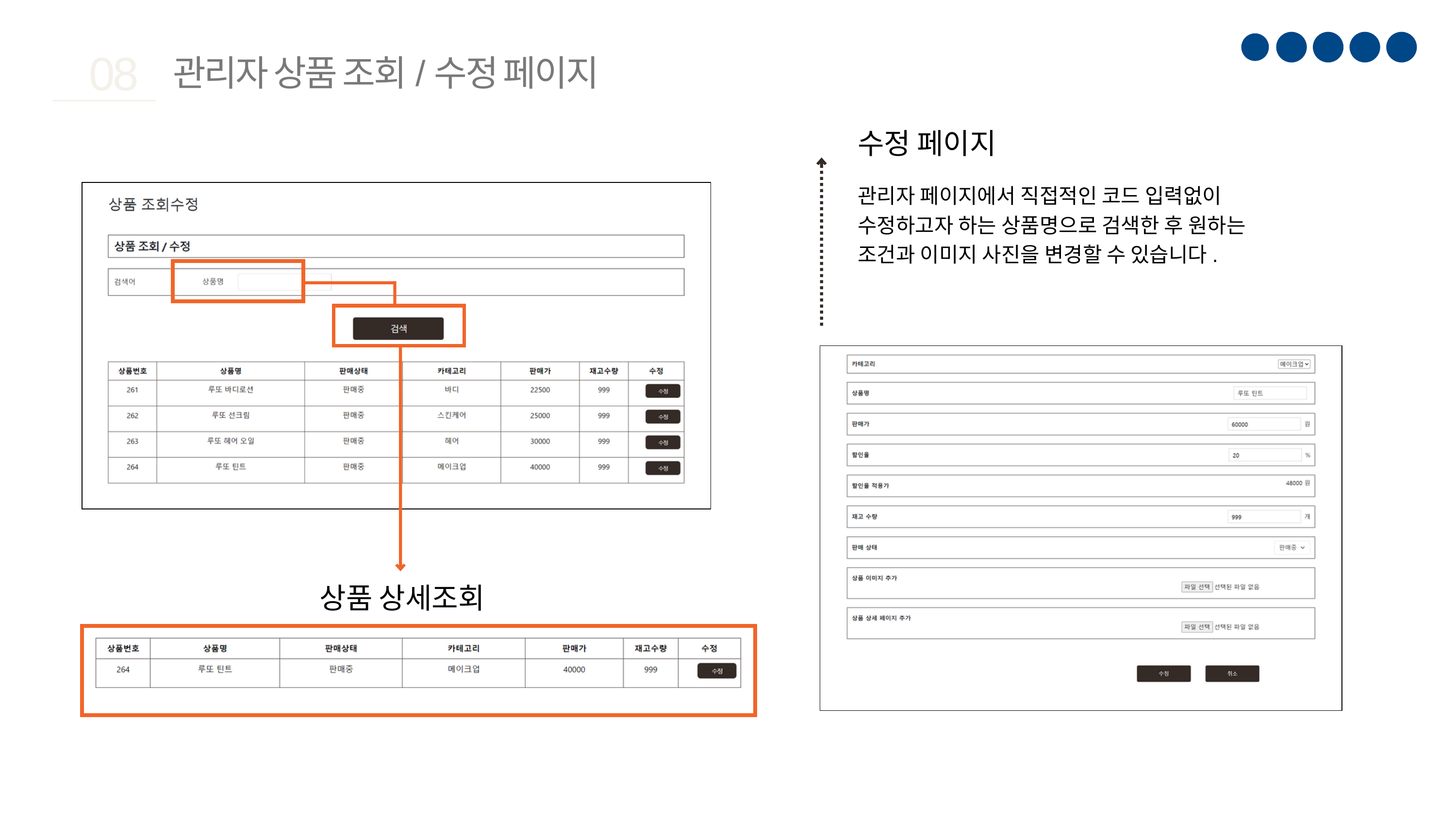

08
관리자 상품 조회/수정 페이지

수정 페이지

관리자 페이지에서 직접적인 코드 입력없이
수정하고자 하는 상품명으로 검색한 후 원하는 조건과 이미지 사진을 변경할 수 있습니다.

상품 상세조회